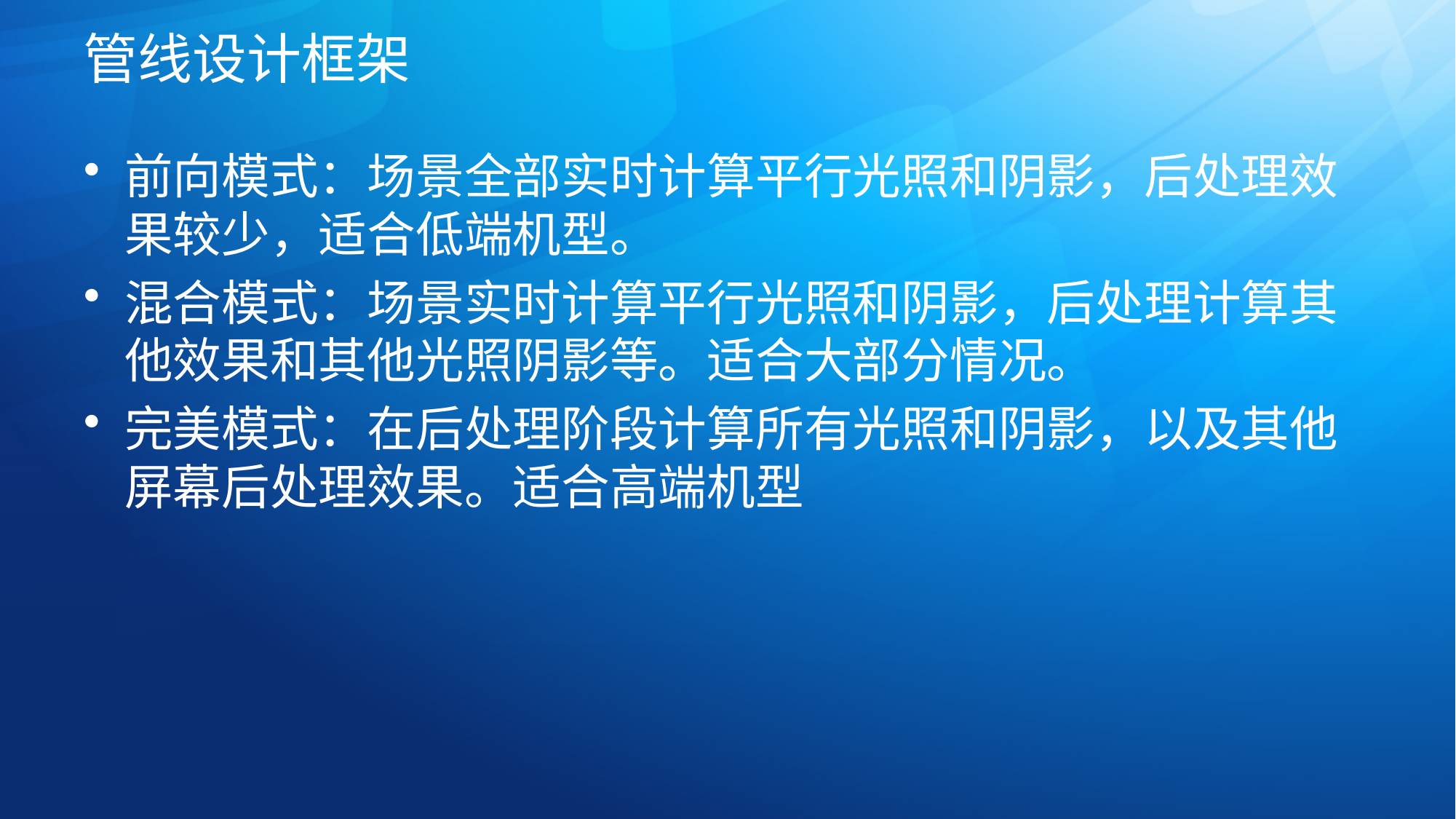

# 管线设计框架
前向模式：场景全部实时计算平行光照和阴影，后处理效果较少，适合低端机型。
混合模式：场景实时计算平行光照和阴影，后处理计算其他效果和其他光照阴影等。适合大部分情况。
完美模式：在后处理阶段计算所有光照和阴影，以及其他屏幕后处理效果。适合高端机型